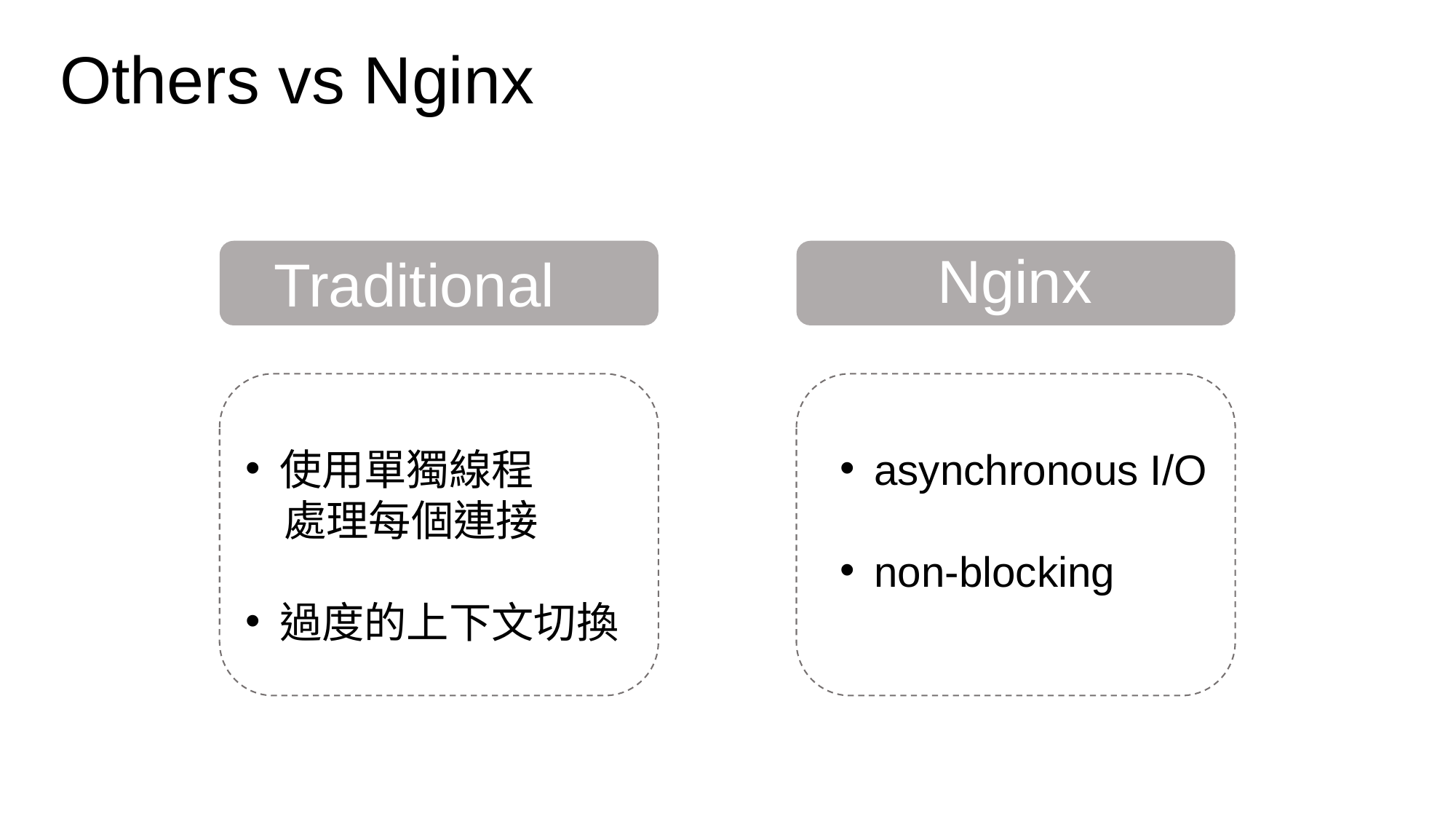

Others vs Nginx
Nginx

Traditional

使用單獨線程
   處理每個連接

過度的上下文切換

asynchronous I/O

non-blocking